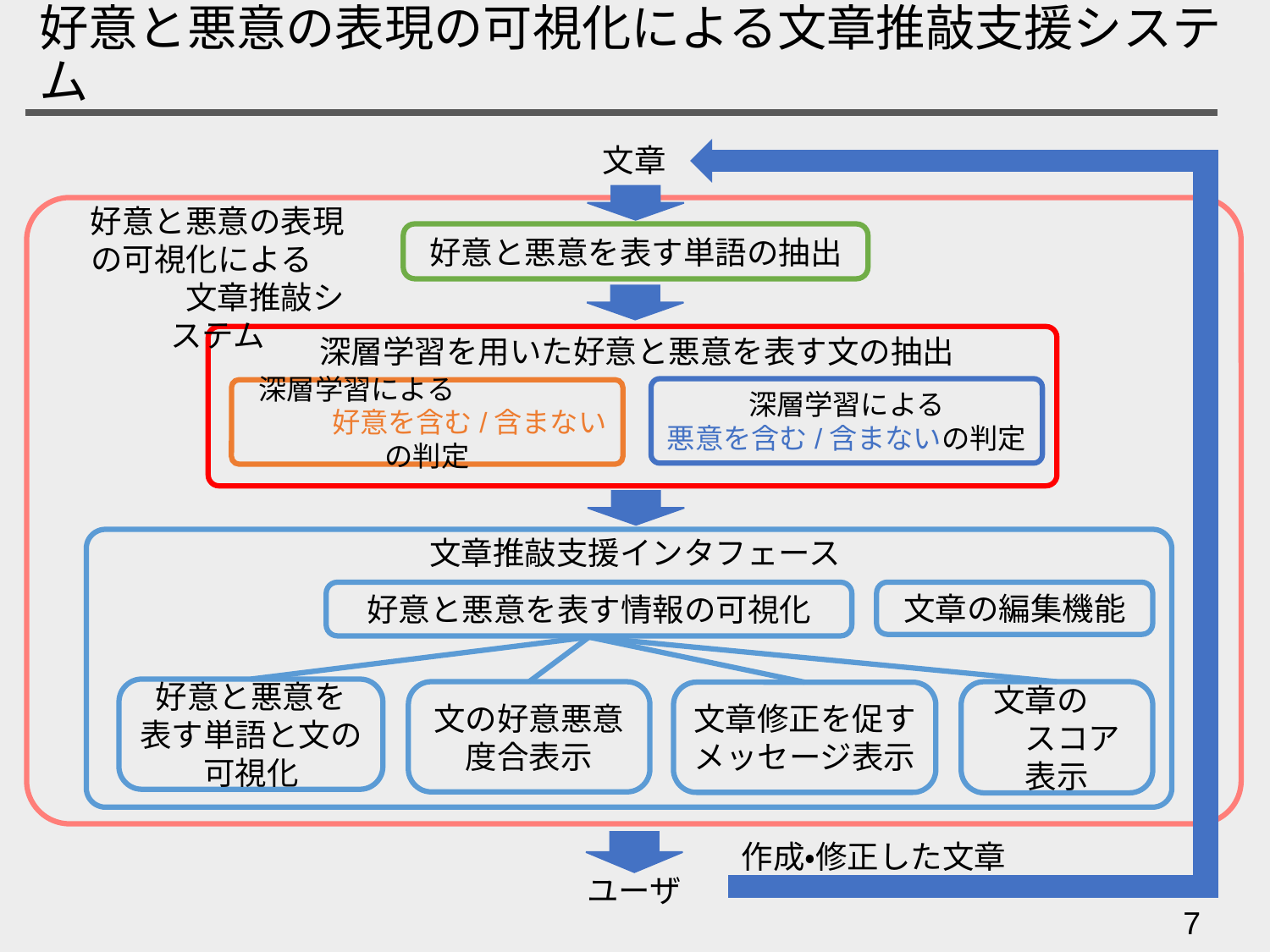

# 好意と悪意の表現の可視化による文章推敲支援システム
文章

好意と悪意の表現の可視化による　　　　文章推敲システム

好意と悪意を表す単語の抽出

深層学習を用いた好意と悪意を表す文の抽出

深層学習による
悪意を含む/含まないの判定
深層学習による　　　　　　　　好意を含む/含まないの判定

文章推敲支援インタフェース

好意と悪意を表す情報の可視化
文章の編集機能
好意と悪意を
表す単語と文の可視化
文の好意悪意度合表示
文章の　　スコア表示
文章修正を促すメッセージ表示

作成・修正した文章
ユーザ
7